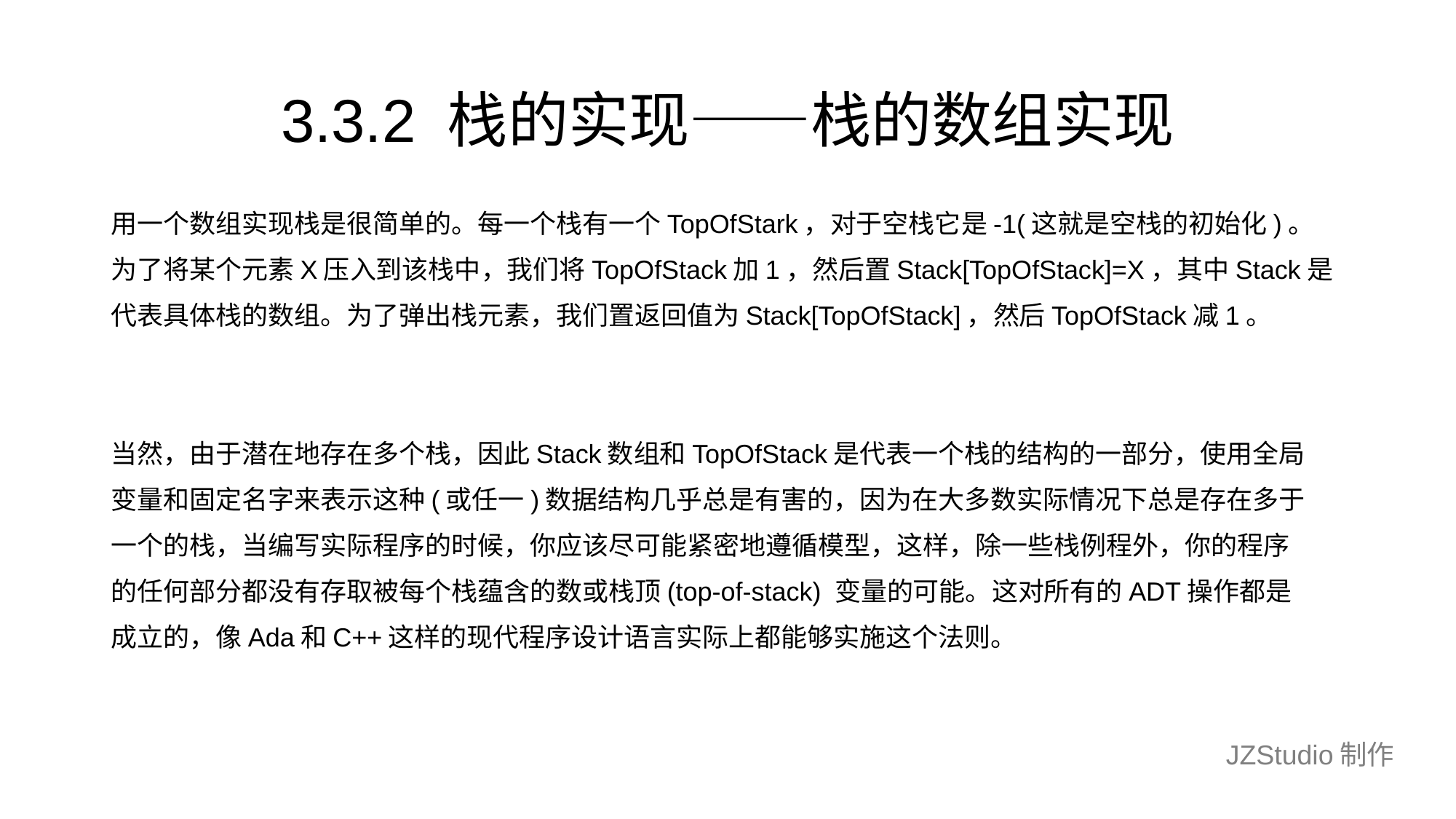

# 3.3.2 栈的实现——栈的数组实现
用一个数组实现栈是很简单的。每一个栈有一个TopOfStark，对于空栈它是-1(这就是空栈的初始化)。
为了将某个元素X压入到该栈中，我们将TopOfStack加1，然后置Stack[TopOfStack]=X，其中Stack是
代表具体栈的数组。为了弹出栈元素，我们置返回值为Stack[TopOfStack]，然后TopOfStack减1。

当然，由于潜在地存在多个栈，因此Stack数组和TopOfStack是代表一个栈的结构的一部分，使用全局
变量和固定名字来表示这种(或任一)数据结构几乎总是有害的，因为在大多数实际情况下总是存在多于
一个的栈，当编写实际程序的时候，你应该尽可能紧密地遵循模型，这样，除一些栈例程外，你的程序
的任何部分都没有存取被每个栈蕴含的数或栈顶(top-of-stack) 变量的可能。这对所有的ADT操作都是
成立的，像Ada和C++这样的现代程序设计语言实际上都能够实施这个法则。